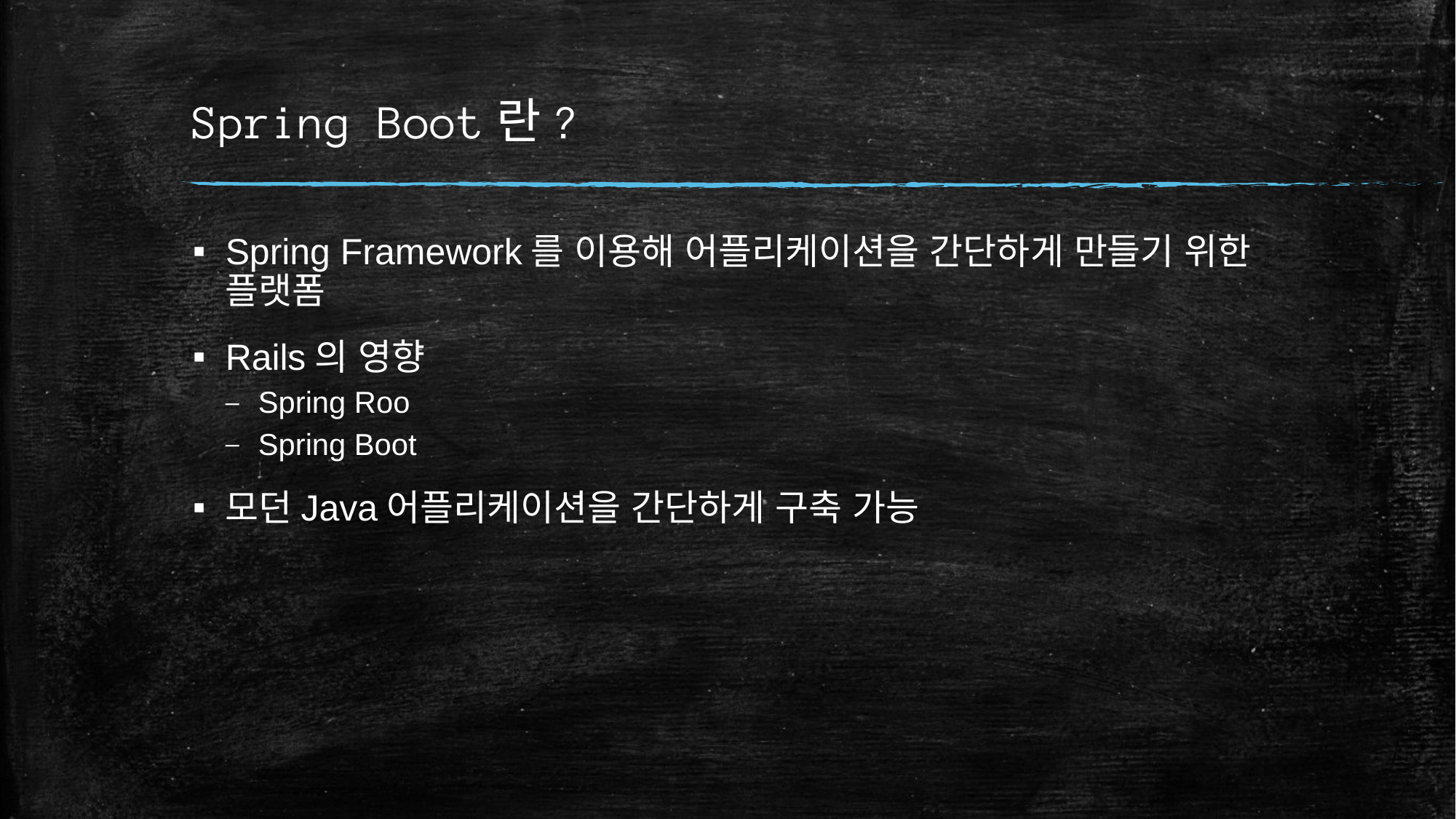

# Spring Boot란?
Spring Framework를 이용해 어플리케이션을 간단하게 만들기 위한 플랫폼
Rails의 영향
Spring Roo
Spring Boot
모던Java어플리케이션을 간단하게 구축 가능